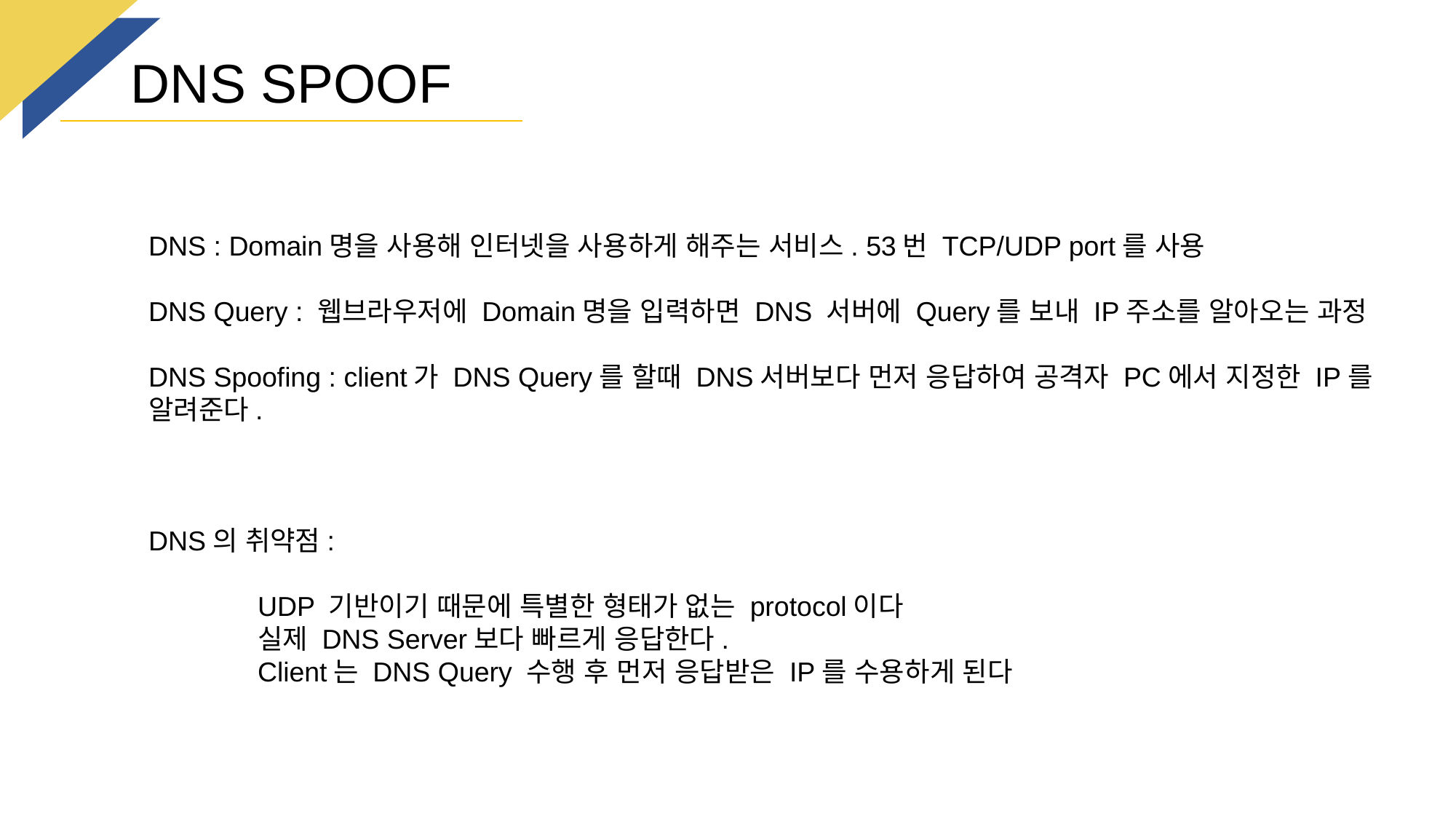

# DNS SPOOF
DNS : Domain명을 사용해 인터넷을 사용하게 해주는 서비스. 53번 TCP/UDP port를 사용

DNS Query : 웹브라우저에 Domain명을 입력하면 DNS 서버에 Query를 보내 IP주소를 알아오는 과정

DNS Spoofing : client가 DNS Query를 할때 DNS서버보다 먼저 응답하여 공격자 PC에서 지정한 IP를 알려준다.

DNS의 취약점:

	UDP 기반이기 때문에 특별한 형태가 없는 protocol이다
	실제 DNS Server보다 빠르게 응답한다.
	Client는 DNS Query 수행 후 먼저 응답받은 IP를 수용하게 된다